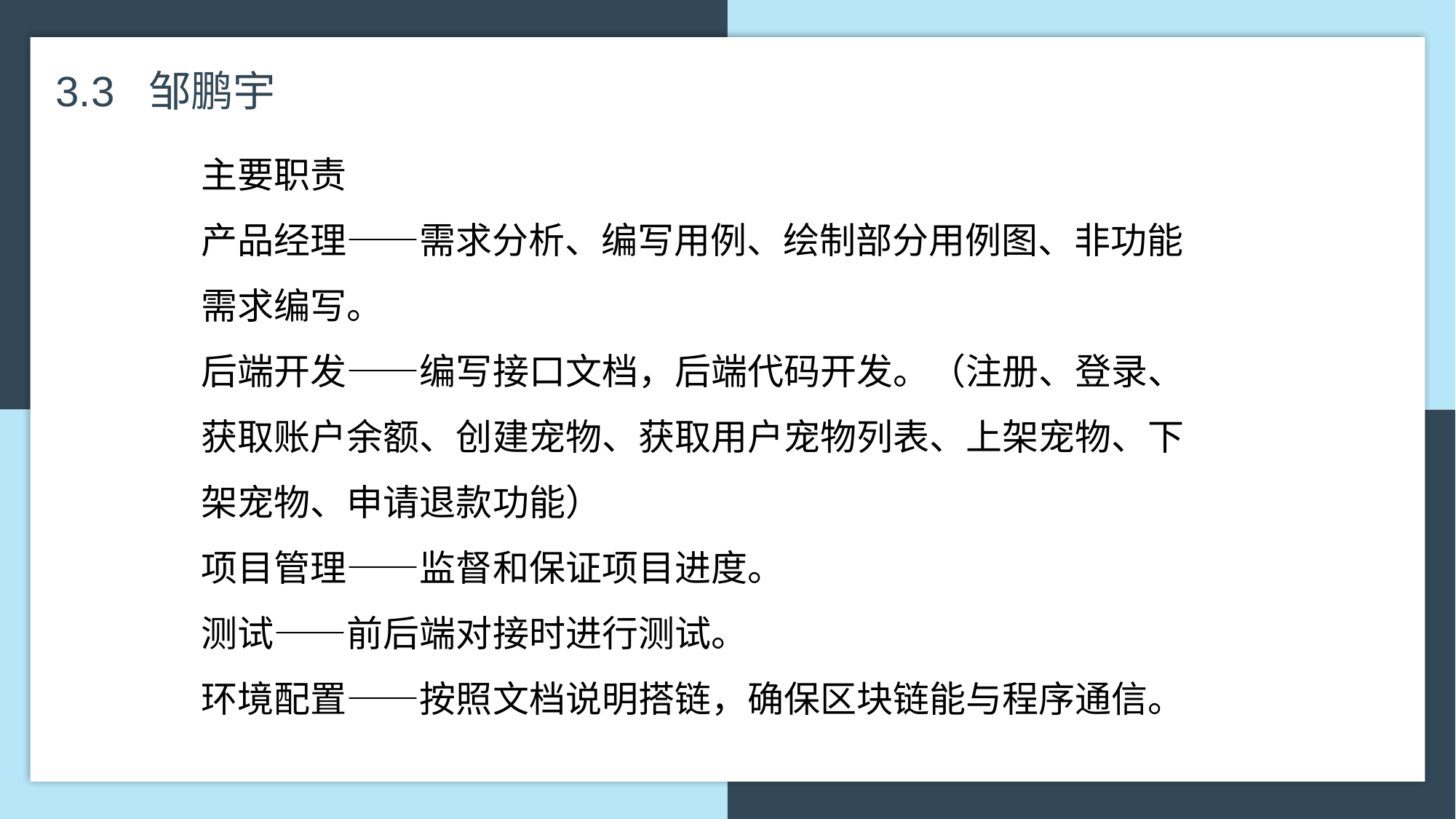

3.3  邹鹏宇
主要职责
产品经理——确定需求、绘制用例图、编写用例、绘制原型图、编写系统设计与系统逻辑部署图
其他职责
前端开发——编写管理员页面
项目管理——协助组长管理项目进度
主要职责
产品经理——需求分析、编写用例、绘制部分用例图、非功能需求编写。
后端开发——编写接口文档，后端代码开发。（注册、登录、获取账户余额、创建宠物、获取用户宠物列表、上架宠物、下架宠物、申请退款功能）
项目管理——监督和保证项目进度。
测试——前后端对接时进行测试。
环境配置——按照文档说明搭链，确保区块链能与程序通信。